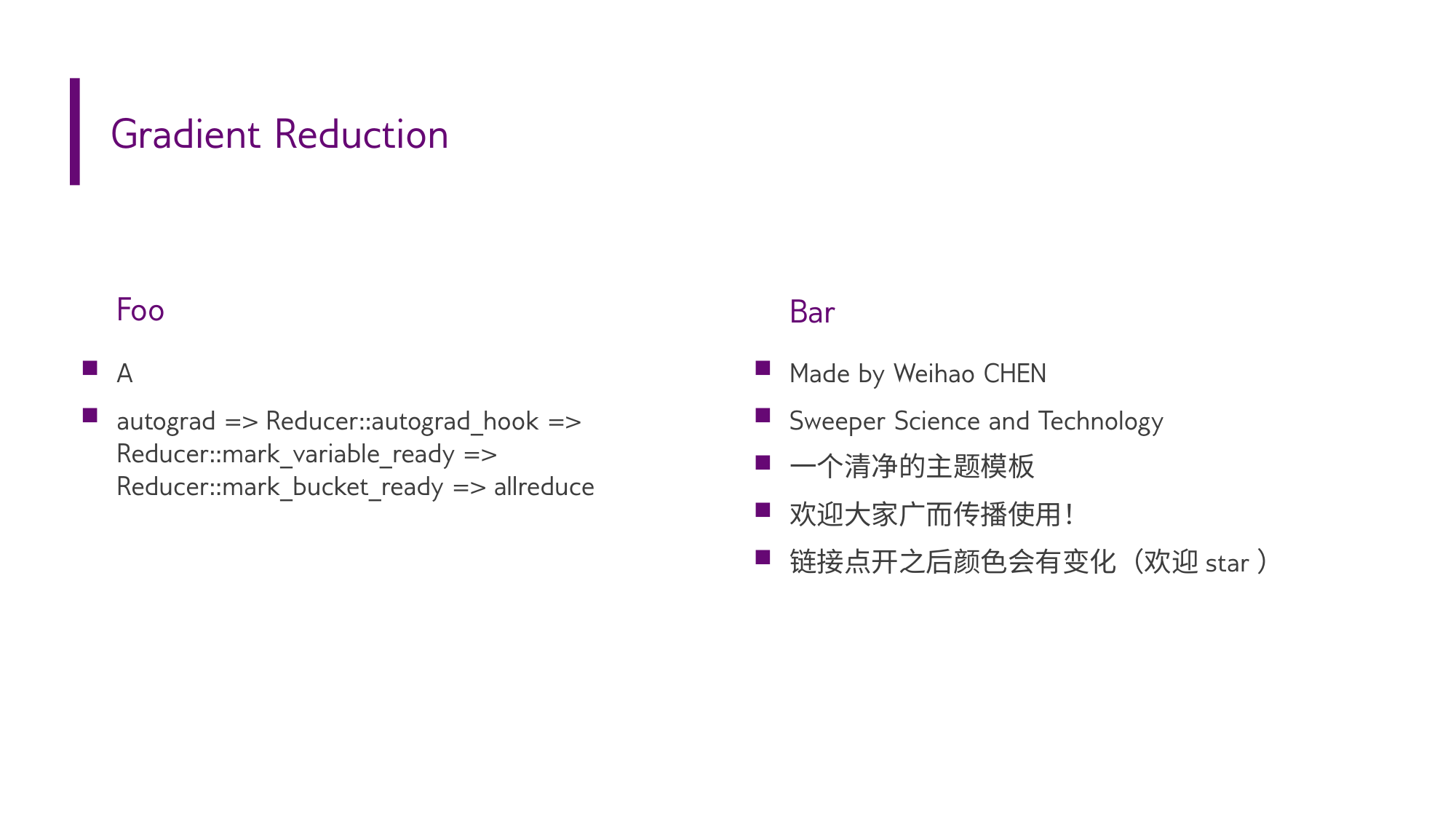

# Gradient Reduction
Foo
Bar
A
autograd => Reducer::autograd_hook => Reducer::mark_variable_ready => Reducer::mark_bucket_ready => allreduce

Made by Weihao CHEN
Sweeper Science and Technology
一个清净的主题模板
欢迎大家广而传播使用！
链接点开之后颜色会有变化（欢迎star）